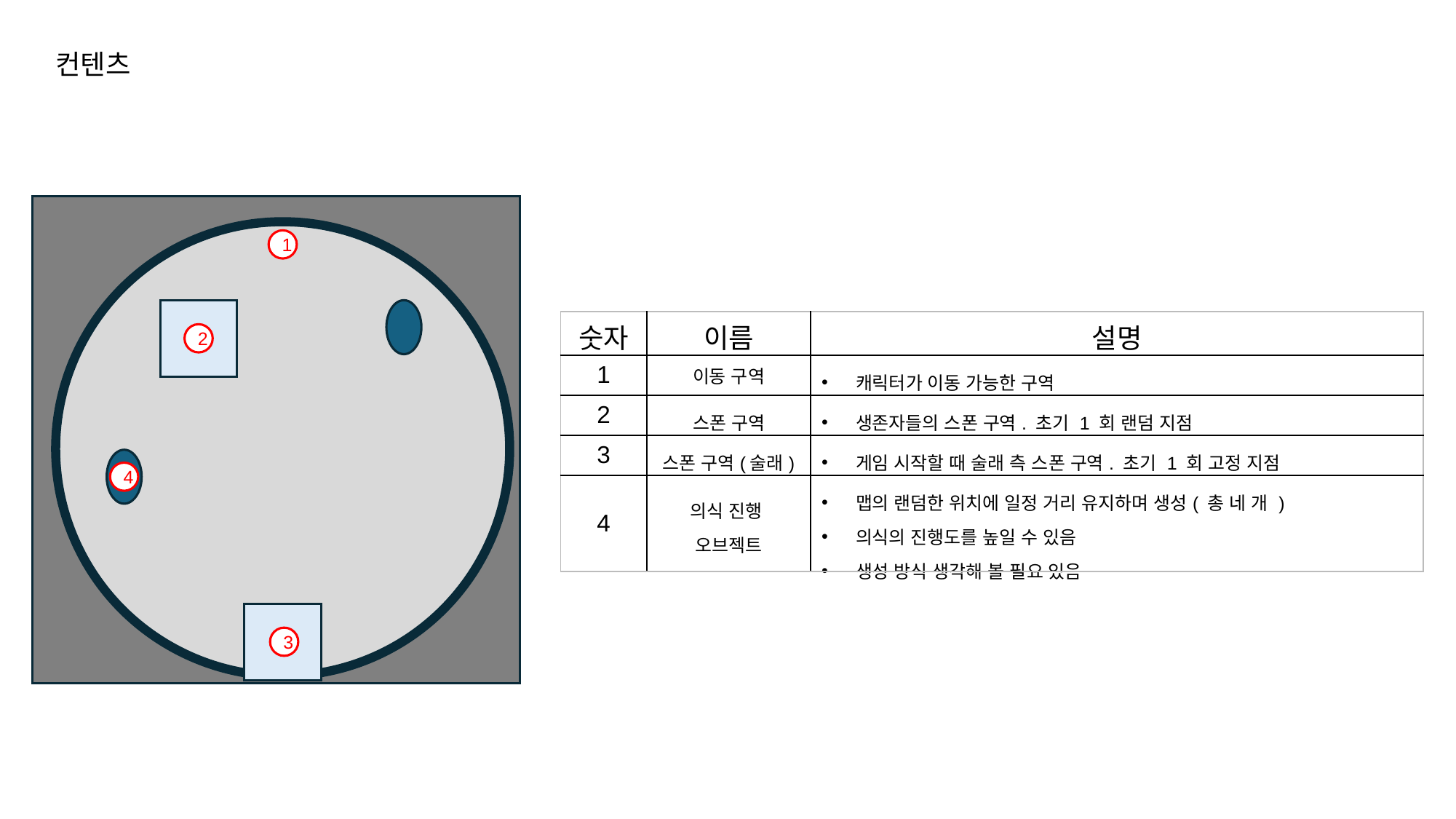

컨텐츠

1

2

4
| 숫자 | 이름 | 설명 |
| --- | --- | --- |
| 1 | 이동 구역 | 캐릭터가 이동 가능한 구역 |
| 2 | 스폰 구역 | 생존자들의 스폰 구역. 초기 1 회 랜덤 지점 |
| 3 | 스폰 구역(술래) | 게임 시작할 때 술래 측 스폰 구역. 초기 1 회 고정 지점 |
| 4 | 의식 진행 오브젝트 | 맵의 랜덤한 위치에 일정 거리 유지하며 생성( 총 네 개 ) 의식의 진행도를 높일 수 있음 생성 방식 생각해 볼 필요 있음 |

3